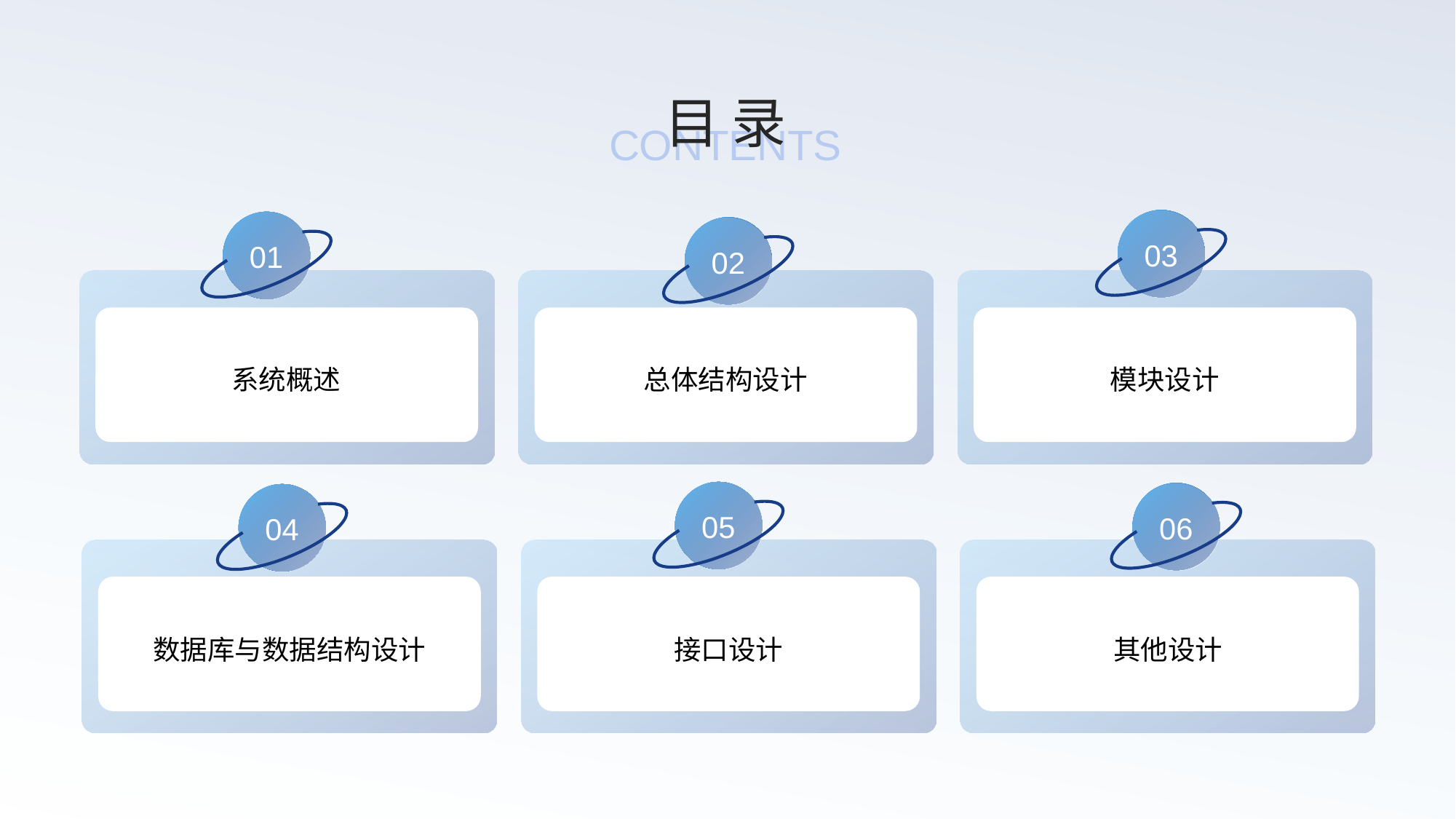

目 录
CONTENTS

03
01
02

系统概述
总体结构设计
模块设计

05
06
04

数据库与数据结构设计
接口设计
其他设计